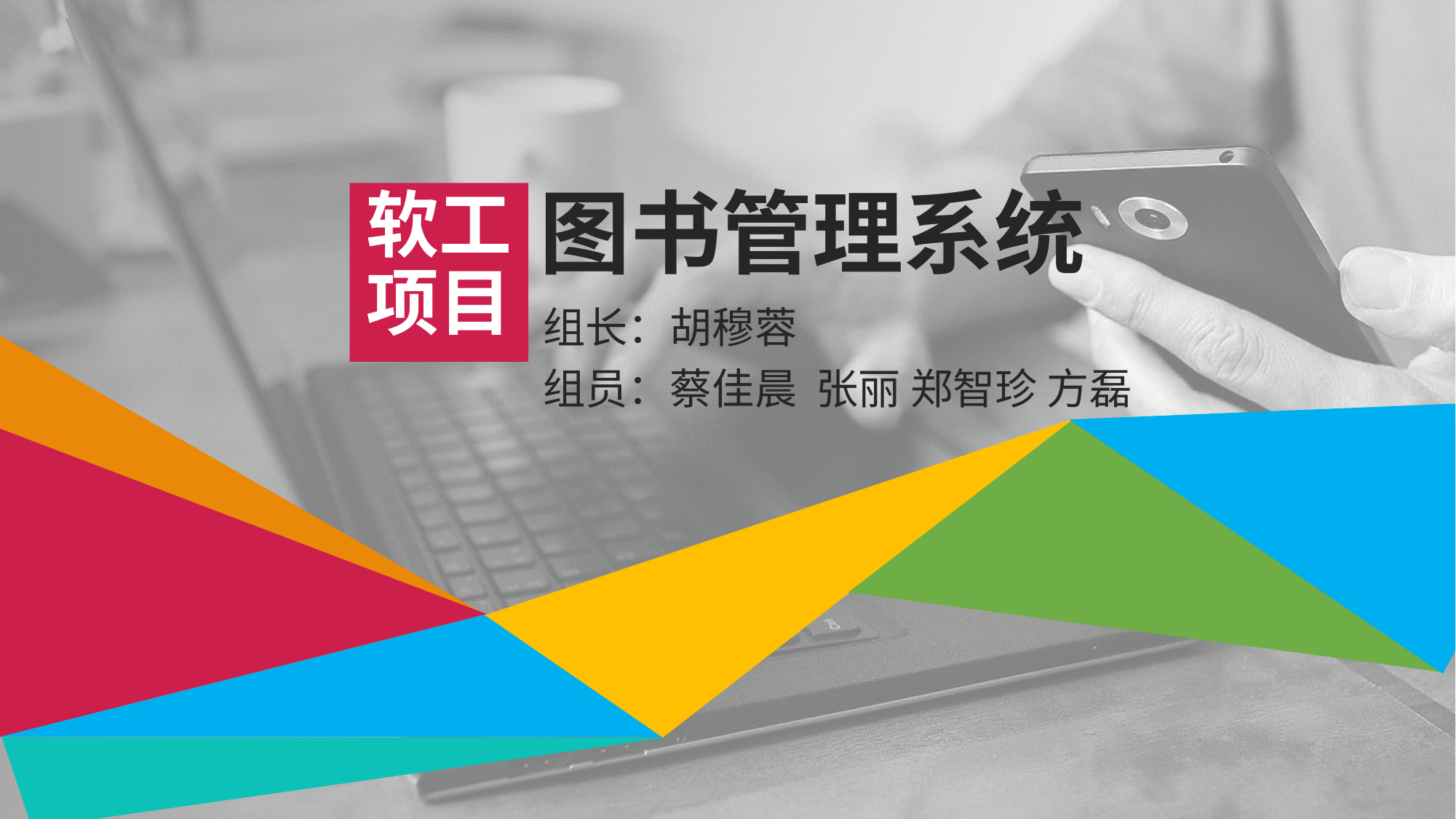

软工项目
图书管理系统
组长：胡穆蓉
组员：蔡佳晨  张丽 郑智珍 方磊